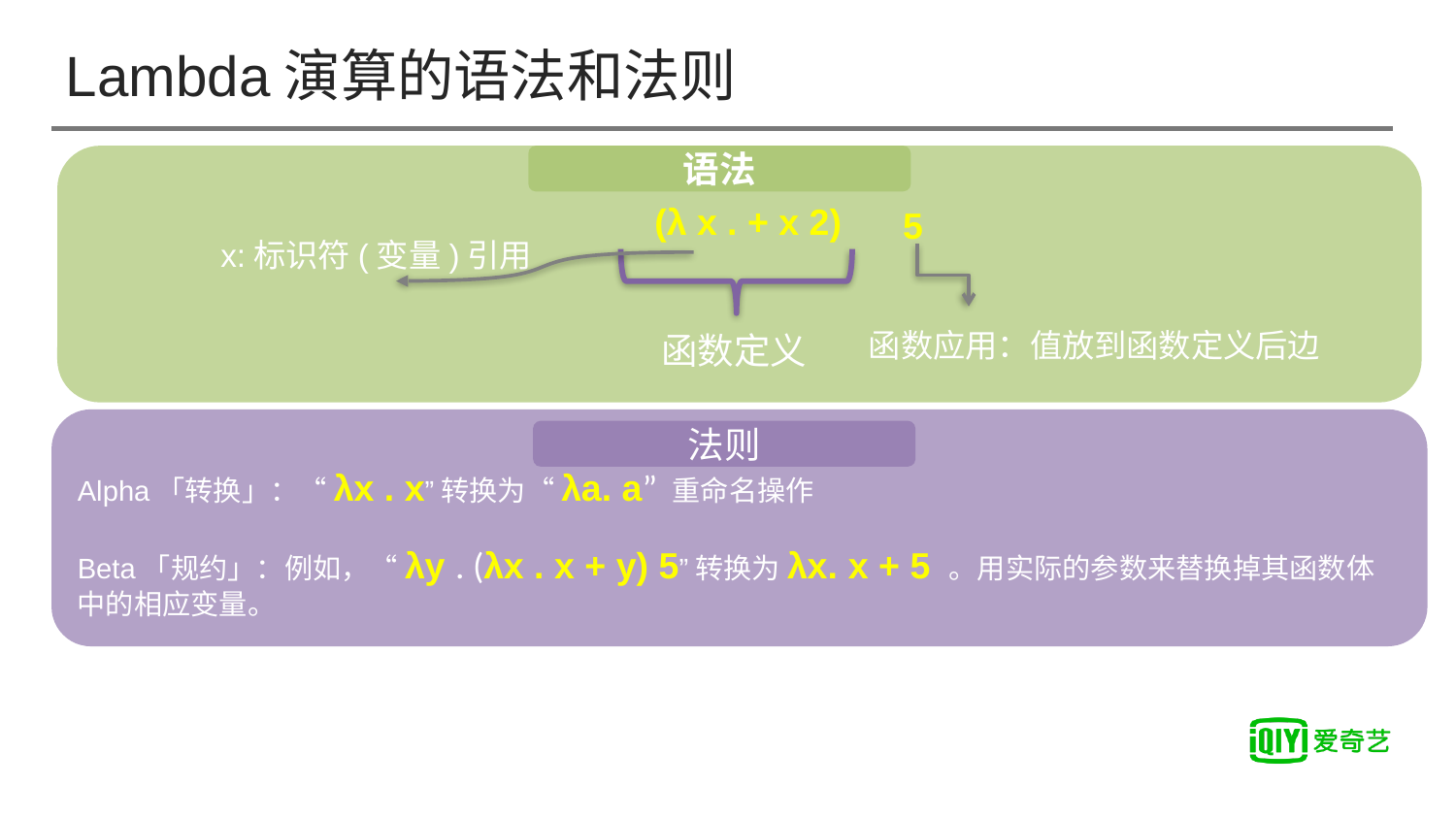

# Lambda演算的语法和法则

语法

(λ x . + x 2)
 5
x:标识符(变量)引用
函数应用：值放到函数定义后边
函数定义

Alpha「转换」：“λx . x”转换为“λa. a” 重命名操作

Beta「规约」：例如，“λy . (λx . x + y) 5”转换为λx. x + 5 。用实际的参数来替换掉其函数体中的相应变量。

法则